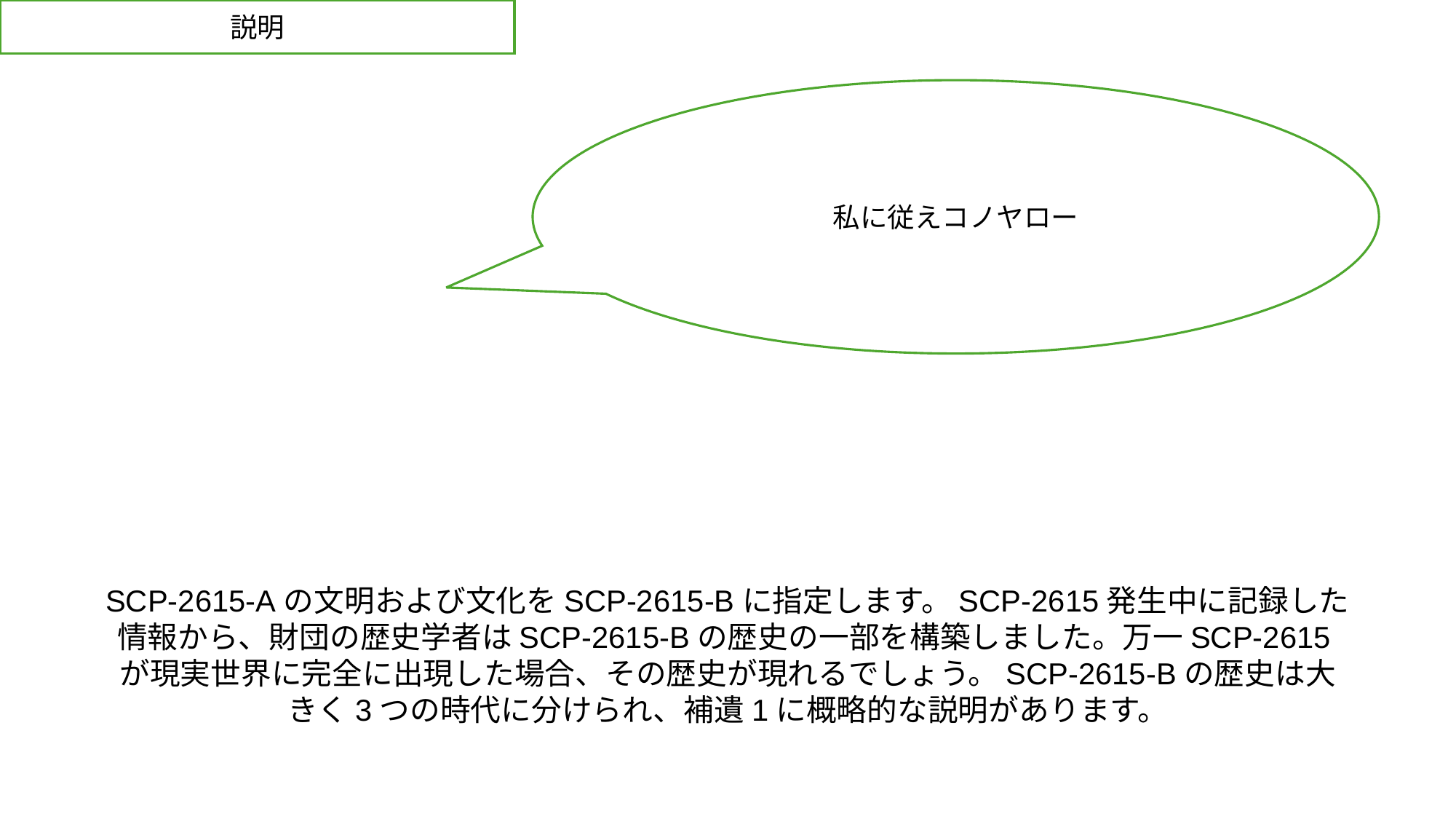

説明
私に従えコノヤロー

SCP-2615-Aの文明および文化をSCP-2615-Bに指定します。SCP-2615発生中に記録した情報から、財団の歴史学者はSCP-2615-Bの歴史の一部を構築しました。万一SCP-2615が現実世界に完全に出現した場合、その歴史が現れるでしょう。SCP-2615-Bの歴史は大きく3つの時代に分けられ、補遺1に概略的な説明があります。